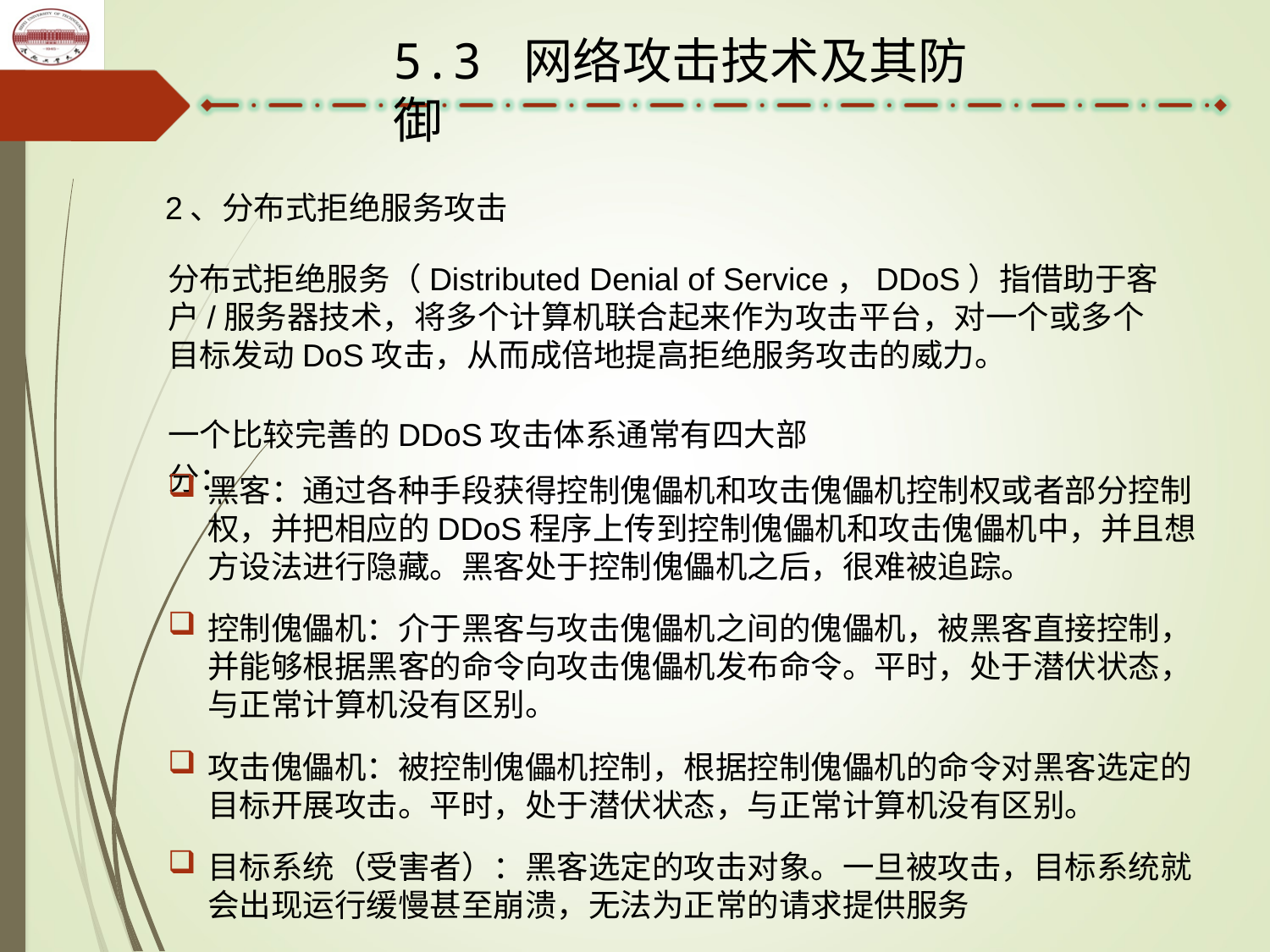

5.3 网络攻击技术及其防御
2、分布式拒绝服务攻击
分布式拒绝服务（Distributed Denial of Service，DDoS）指借助于客户/服务器技术，将多个计算机联合起来作为攻击平台，对一个或多个目标发动DoS攻击，从而成倍地提高拒绝服务攻击的威力。
一个比较完善的DDoS攻击体系通常有四大部分：

黑客：通过各种手段获得控制傀儡机和攻击傀儡机控制权或者部分控制权，并把相应的DDoS程序上传到控制傀儡机和攻击傀儡机中，并且想方设法进行隐藏。黑客处于控制傀儡机之后，很难被追踪。
控制傀儡机：介于黑客与攻击傀儡机之间的傀儡机，被黑客直接控制，并能够根据黑客的命令向攻击傀儡机发布命令。平时，处于潜伏状态，与正常计算机没有区别。
攻击傀儡机：被控制傀儡机控制，根据控制傀儡机的命令对黑客选定的目标开展攻击。平时，处于潜伏状态，与正常计算机没有区别。
目标系统（受害者）：黑客选定的攻击对象。一旦被攻击，目标系统就会出现运行缓慢甚至崩溃，无法为正常的请求提供服务